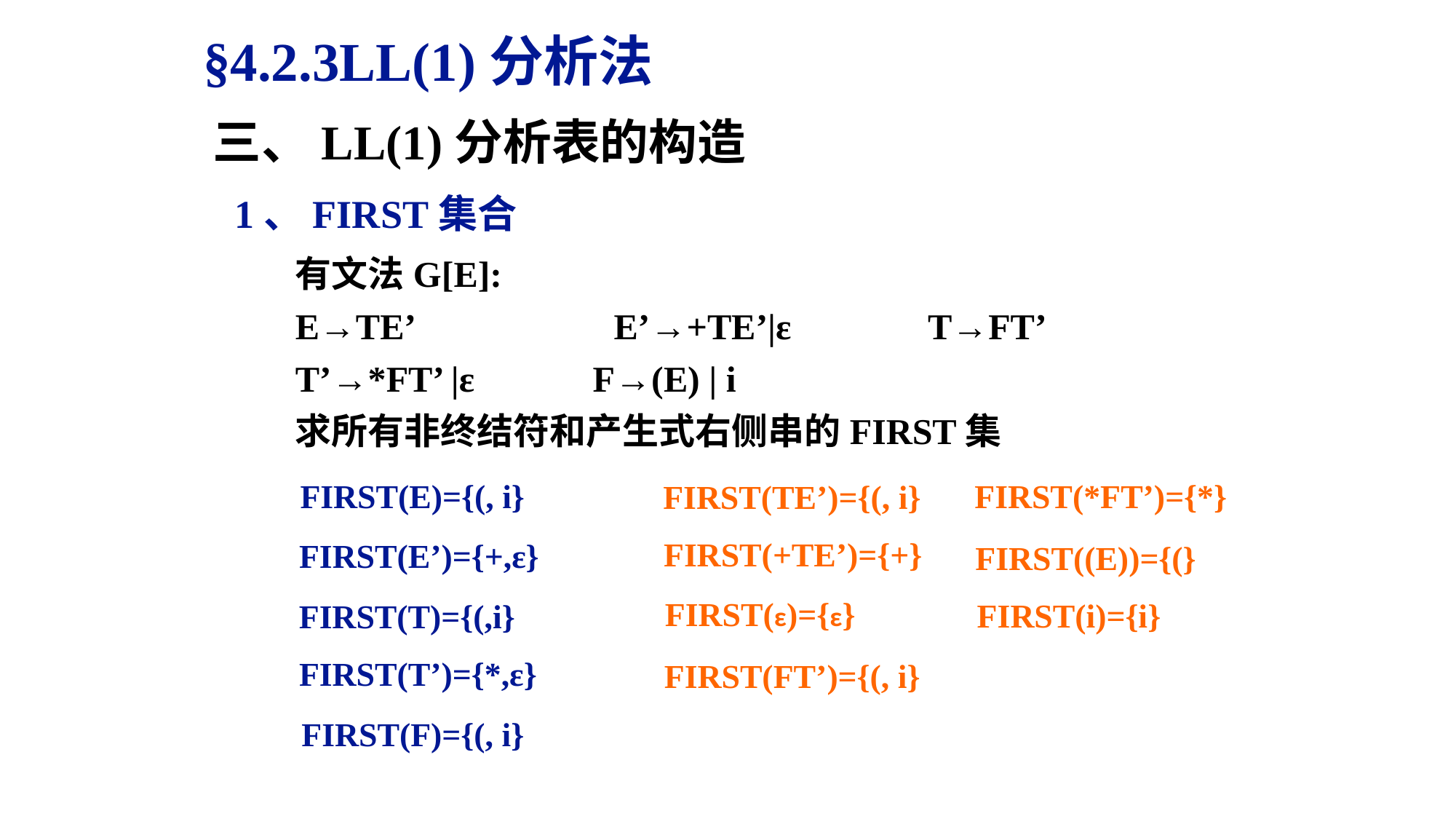

§4.2.3LL(1)分析法
三、LL(1)分析表的构造
1、FIRST集合
有文法G[E]:
E→TE’                      E’→+TE’|ε               T→FT’
T’→*FT’ |ε             F→(E) | i
求所有非终结符和产生式右侧串的FIRST集
FIRST(*FT’)={*}
FIRST(E)={(, i}
FIRST(TE’)={(, i}
FIRST(+TE’)={+}
FIRST(E’)={+,ε}
FIRST((E))={(}
FIRST(ε)={ε}
FIRST(i)={i}
FIRST(T)={(,i}
FIRST(T’)={*,ε}
FIRST(FT’)={(, i}
FIRST(F)={(, i}